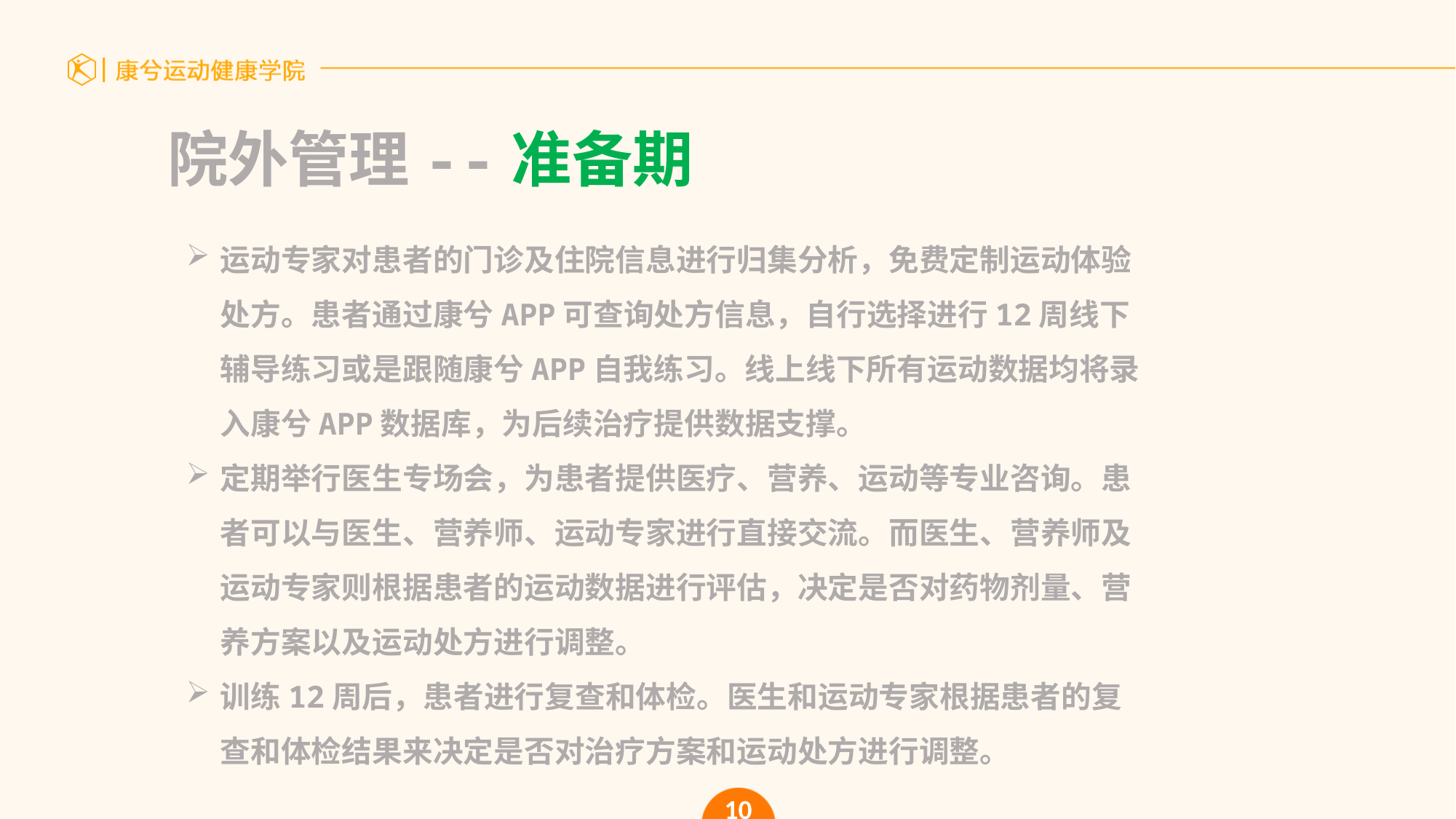

院外管理--准备期
运动专家对患者的门诊及住院信息进行归集分析，免费定制运动体验处方。患者通过康兮APP可查询处方信息，自行选择进行12周线下辅导练习或是跟随康兮APP自我练习。线上线下所有运动数据均将录入康兮APP数据库，为后续治疗提供数据支撑。
定期举行医生专场会，为患者提供医疗、营养、运动等专业咨询。患者可以与医生、营养师、运动专家进行直接交流。而医生、营养师及运动专家则根据患者的运动数据进行评估，决定是否对药物剂量、营养方案以及运动处方进行调整。
训练12周后，患者进行复查和体检。医生和运动专家根据患者的复查和体检结果来决定是否对治疗方案和运动处方进行调整。
10